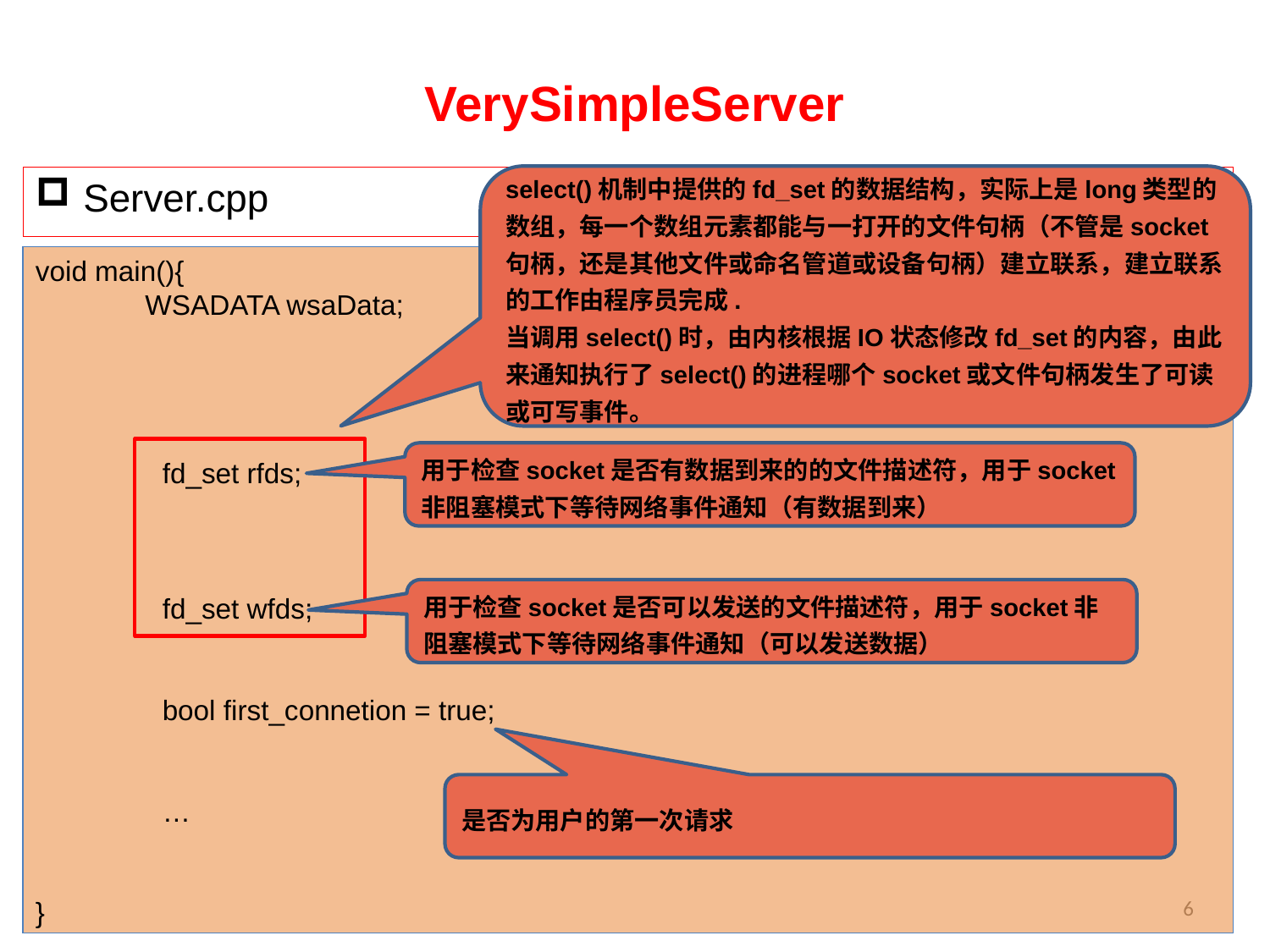

# VerySimpleServer
select()机制中提供的fd_set的数据结构，实际上是long类型的数组，每一个数组元素都能与一打开的文件句柄（不管是socket句柄，还是其他文件或命名管道或设备句柄）建立联系，建立联系的工作由程序员完成.
当调用select()时，由内核根据IO状态修改fd_set的内容，由此来通知执行了select()的进程哪个socket或文件句柄发生了可读或可写事件。
Server.cpp
void main(){
              WSADATA wsaData;

	fd_set rfds;

	fd_set wfds;

	bool first_connetion = true;

	…

}

用于检查socket是否有数据到来的的文件描述符，用于socket非阻塞模式下等待网络事件通知（有数据到来）
用于检查socket是否可以发送的文件描述符，用于socket非阻塞模式下等待网络事件通知（可以发送数据）
是否为用户的第一次请求
6